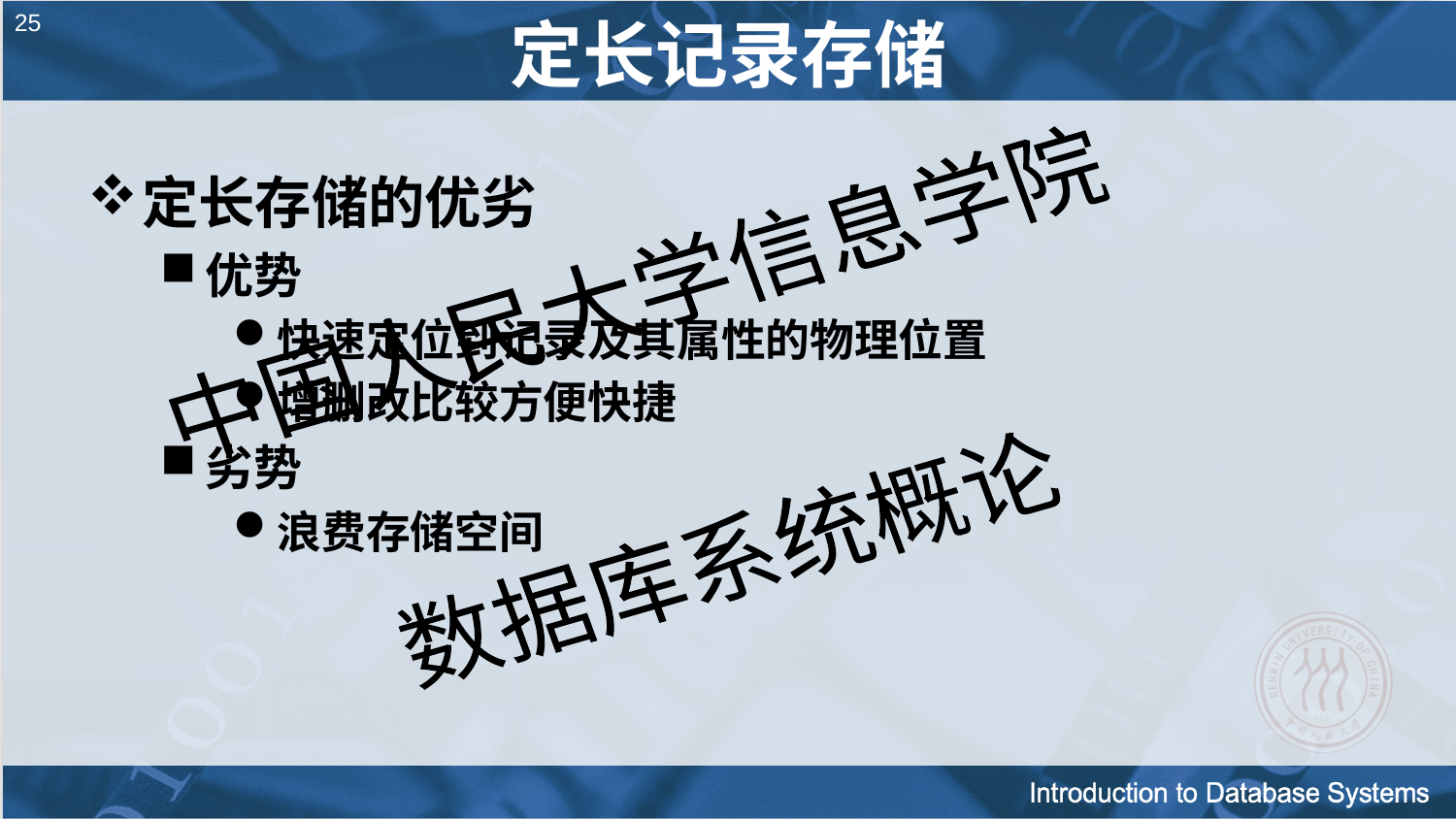

# 25
定长记录存储
定长存储的优劣
优势
快速定位到记录及其属性的物理位置
增删改比较方便快捷
劣势
浪费存储空间